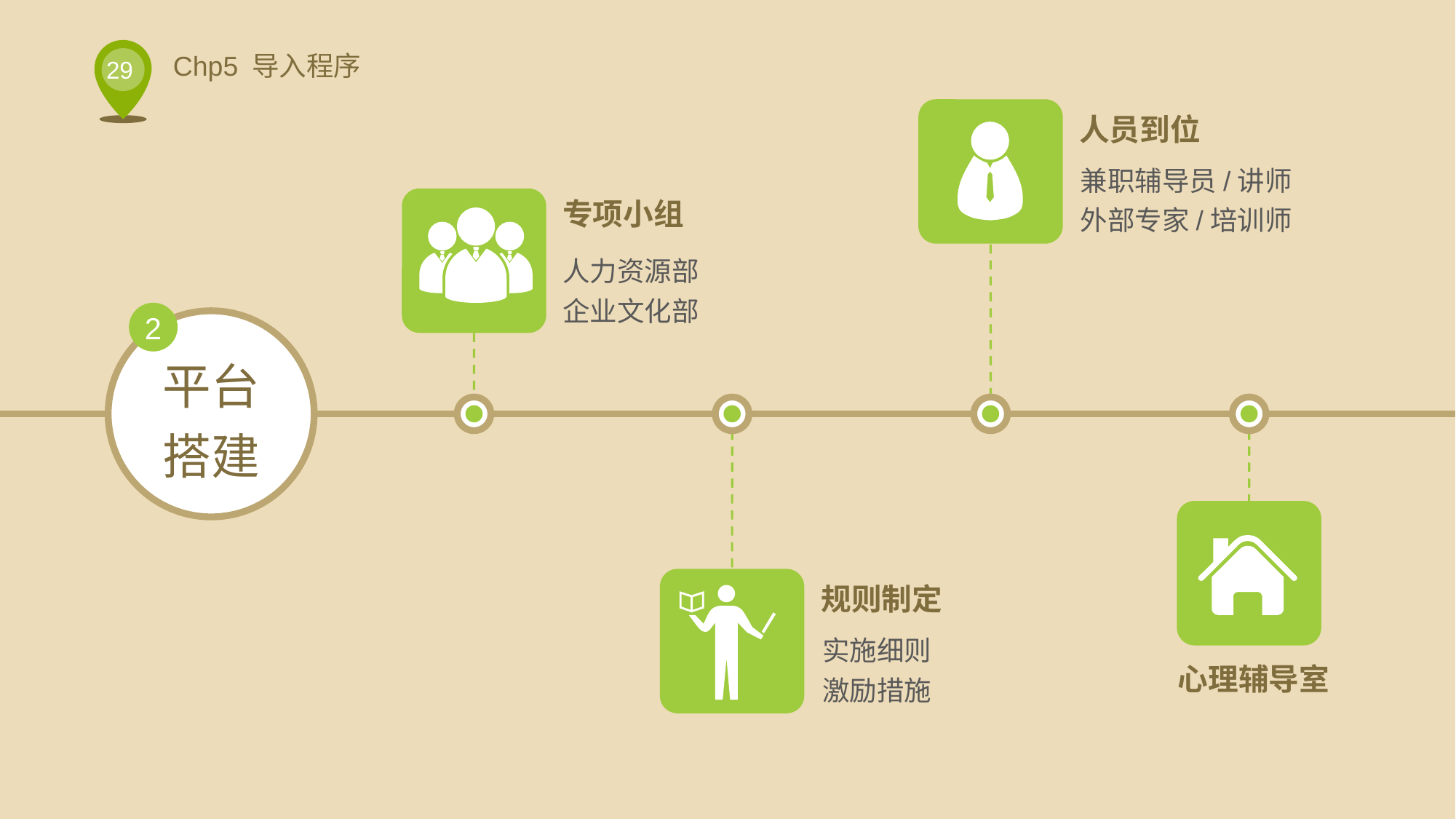

人员到位

兼职辅导员/讲师
外部专家/培训师
专项小组

人力资源部企业文化部
2
平台
搭建

规则制定

实施细则
激励措施
心理辅导室